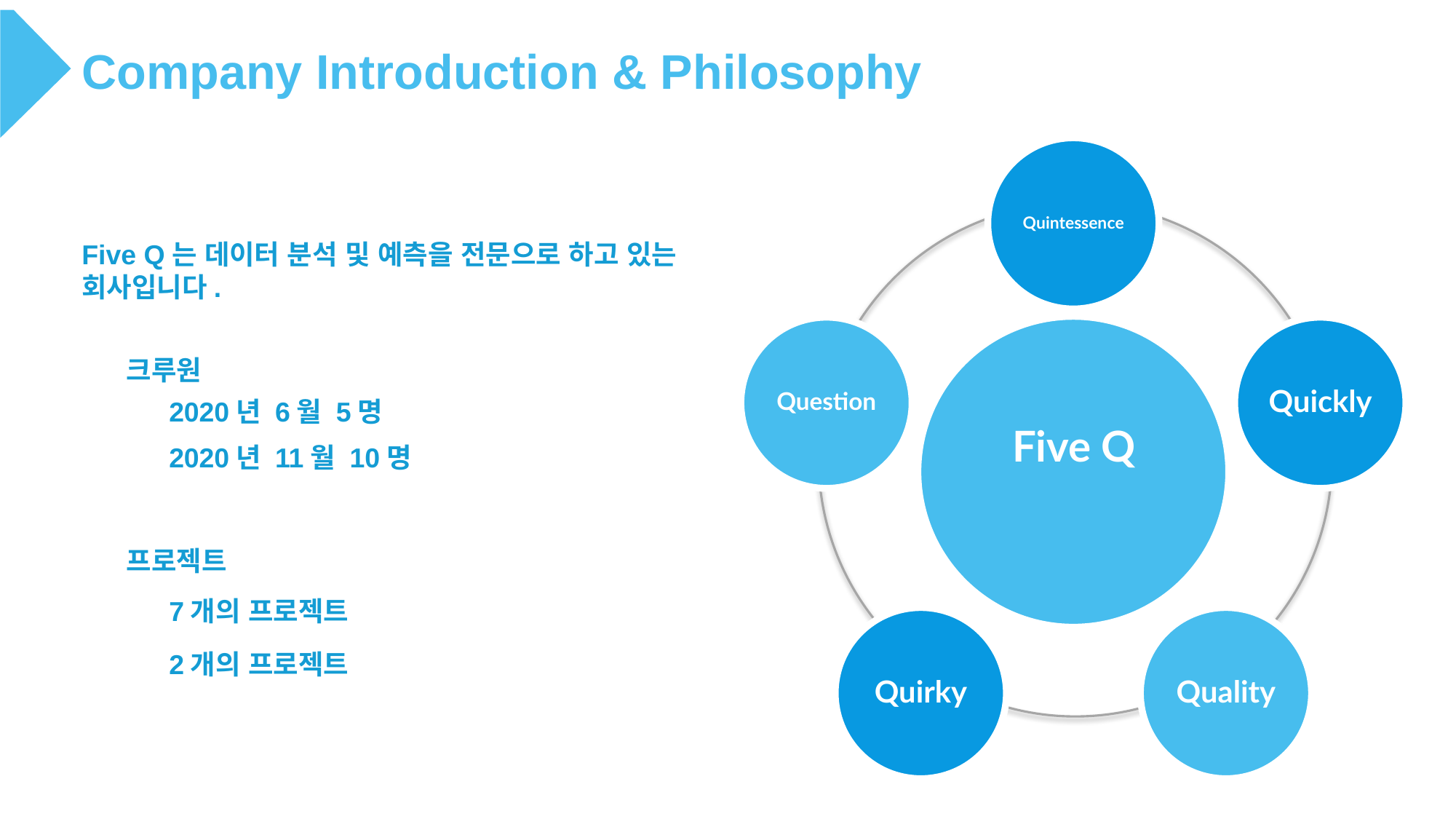

Company Introduction & Philosophy
Quintessence

Question
Quickly

Five Q
Quirky
Quality
Five Q는 데이터 분석 및 예측을 전문으로 하고 있는 회사입니다.
크루원
2020년 6월 5명
2020년 11월 10명
프로젝트
7개의 프로젝트
2개의 프로젝트